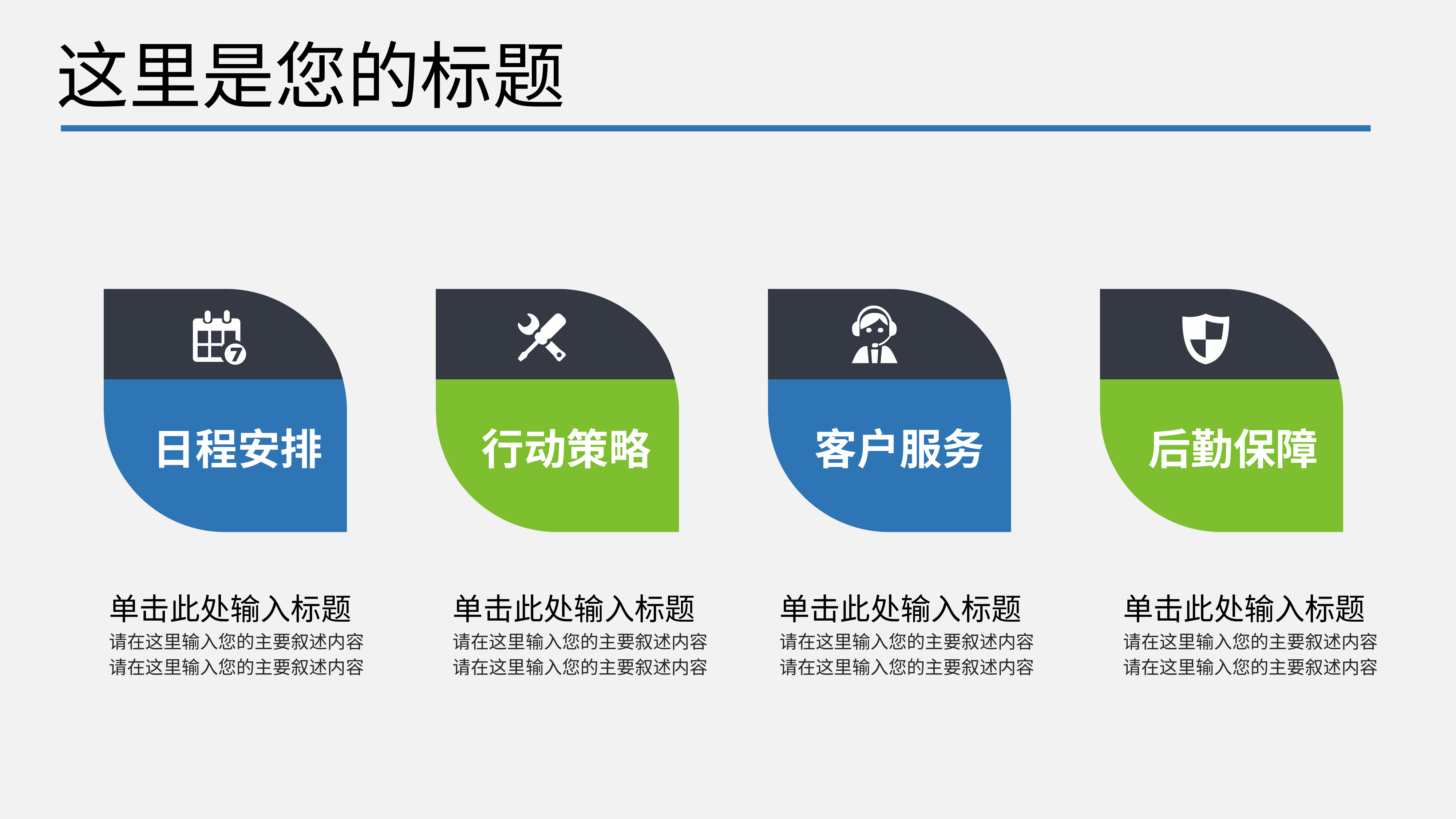

这里是您的标题

日程安排
单击此处输入标题
请在这里输入您的主要叙述内容
请在这里输入您的主要叙述内容

行动策略
单击此处输入标题
请在这里输入您的主要叙述内容
请在这里输入您的主要叙述内容

客户服务
单击此处输入标题
请在这里输入您的主要叙述内容
请在这里输入您的主要叙述内容

后勤保障
单击此处输入标题
请在这里输入您的主要叙述内容
请在这里输入您的主要叙述内容